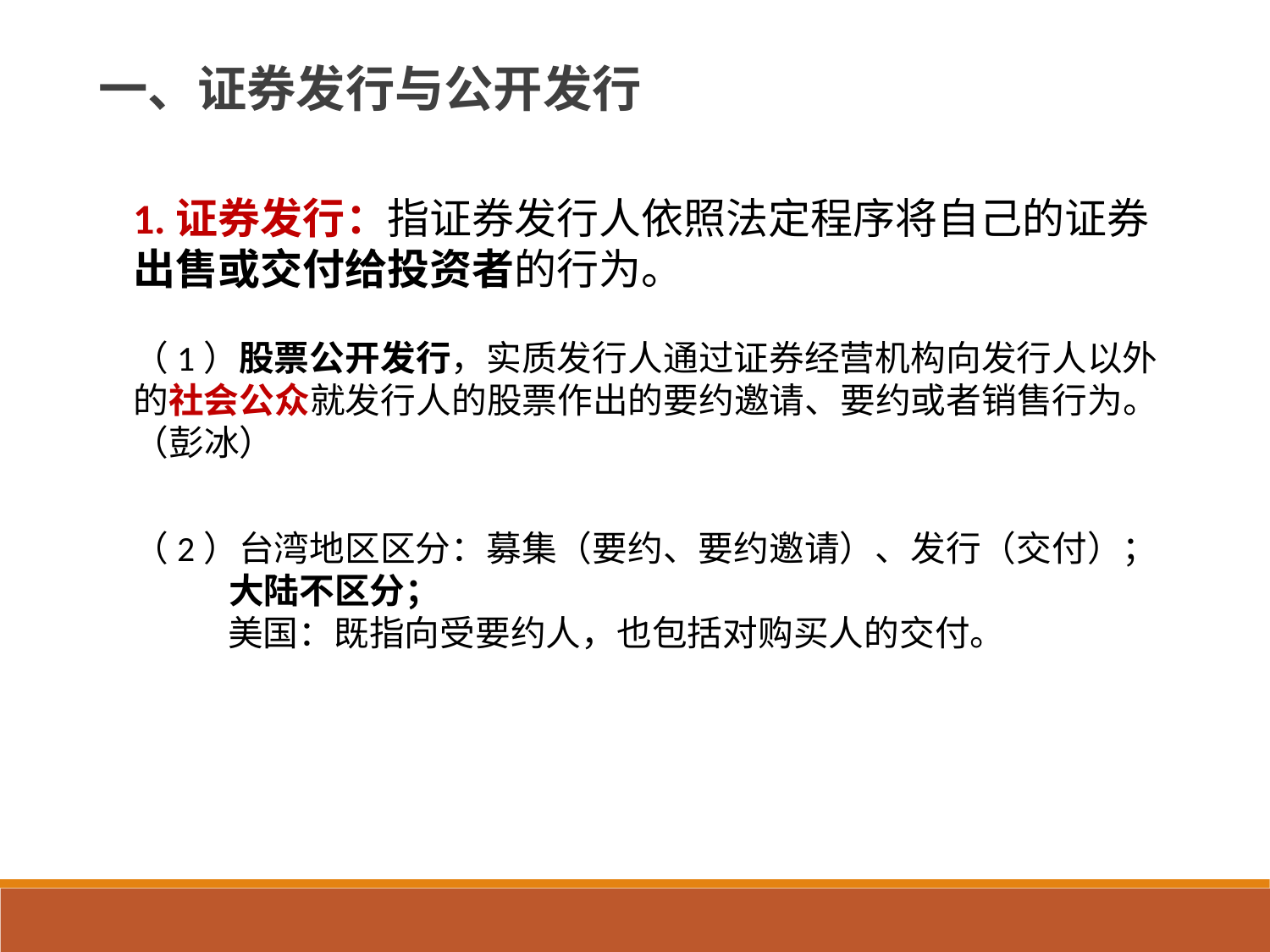

一、证券发行与公开发行
1.证券发行：指证券发行人依照法定程序将自己的证券出售或交付给投资者的行为。

（1）股票公开发行，实质发行人通过证券经营机构向发行人以外的社会公众就发行人的股票作出的要约邀请、要约或者销售行为。（彭冰）

（2）台湾地区区分：募集（要约、要约邀请）、发行（交付）；
           大陆不区分；
           美国：既指向受要约人，也包括对购买人的交付。